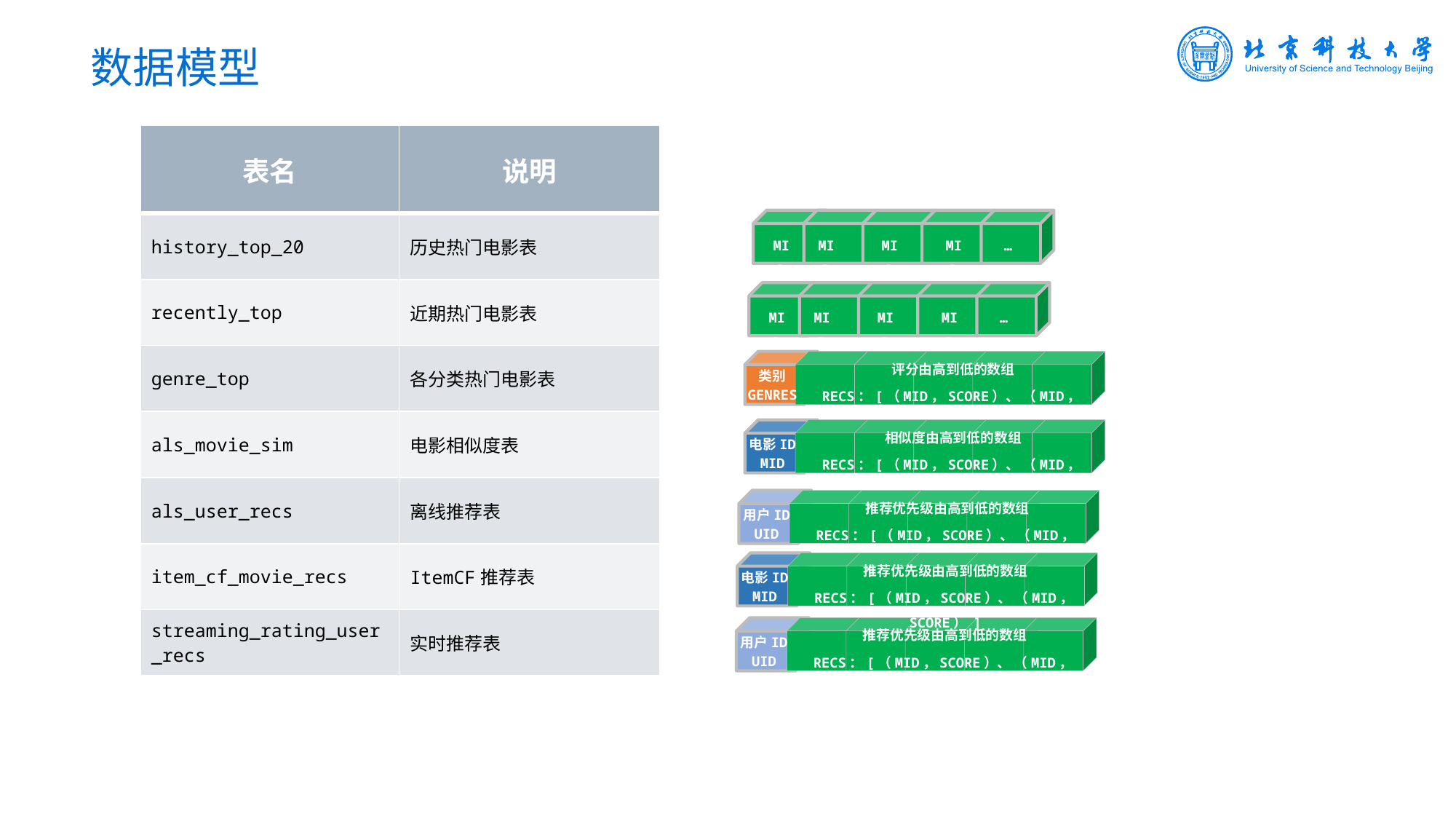

数据模型
| 表名 | 说明 |
| --- | --- |
| history\_top\_20 | 历史热门电影表 |
| recently\_top | 近期热门电影表 |
| genre\_top | 各分类热门电影表 |
| als\_movie\_sim | 电影相似度表 |
| als\_user\_recs | 离线推荐表 |
| item\_cf\_movie\_recs | ItemCF推荐表 |
| streaming\_rating\_user\_recs | 实时推荐表 |

…
MID
MID
MID
MID

…
MID
MID
MID
MID
评分由高到低的数组
RECS：[（MID，SCORE）、 （MID，SCORE） ]

类别
GENRES
相似度由高到低的数组
RECS：[（MID，SCORE）、 （MID，SCORE） ]

电影ID
MID
推荐优先级由高到低的数组
RECS：[（MID，SCORE）、 （MID，SCORE） ]

用户ID
UID
推荐优先级由高到低的数组
RECS：[（MID，SCORE）、 （MID，SCORE） ]

电影ID
MID
推荐优先级由高到低的数组
RECS：[（MID，SCORE）、 （MID，SCORE） ]

用户ID
UID